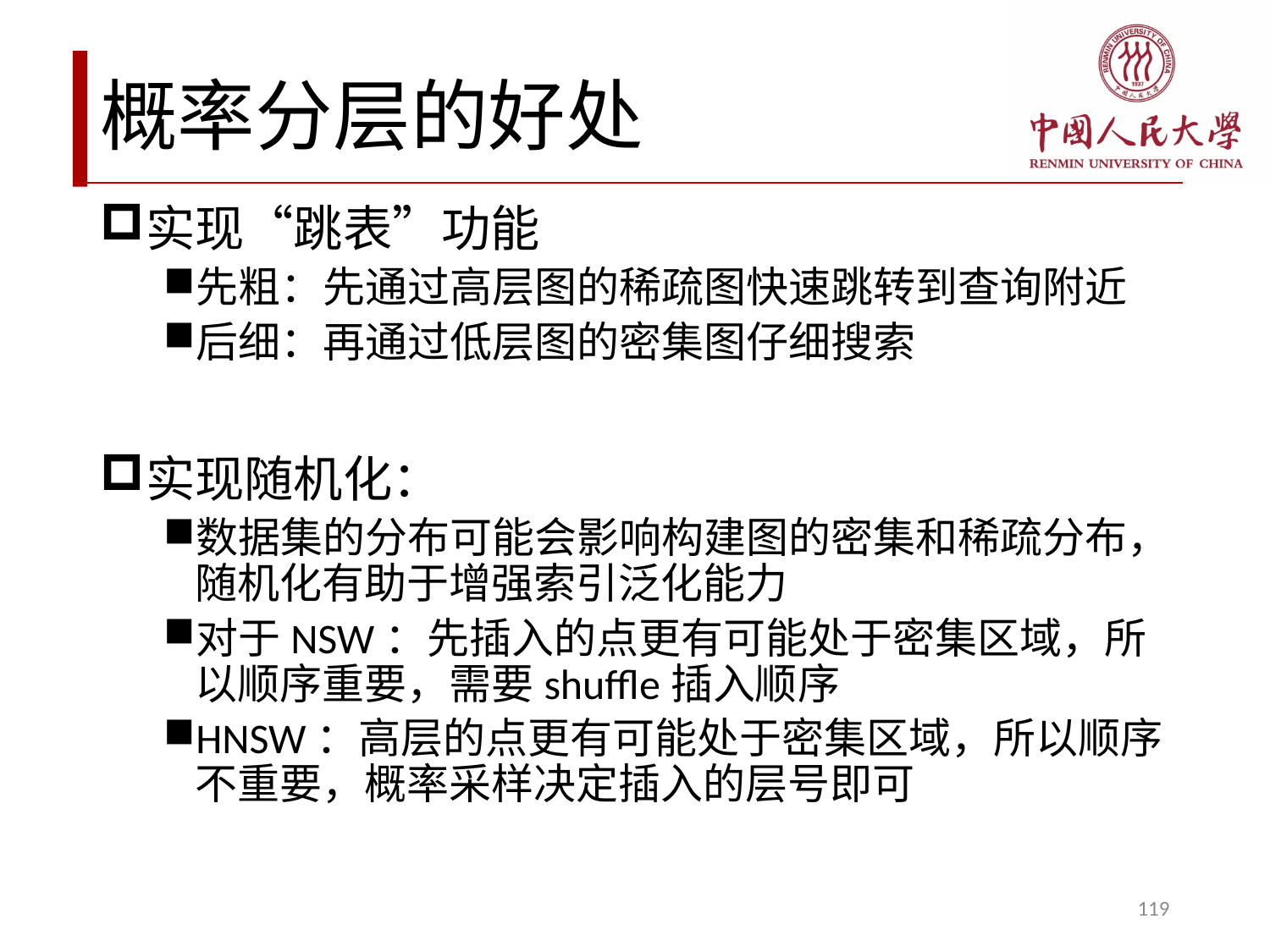

# 概率分层的好处
实现“跳表”功能
先粗：先通过高层图的稀疏图快速跳转到查询附近
后细：再通过低层图的密集图仔细搜索

实现随机化：
数据集的分布可能会影响构建图的密集和稀疏分布，随机化有助于增强索引泛化能力
对于NSW：先插入的点更有可能处于密集区域，所以顺序重要，需要shuffle插入顺序
HNSW：高层的点更有可能处于密集区域，所以顺序不重要，概率采样决定插入的层号即可

119